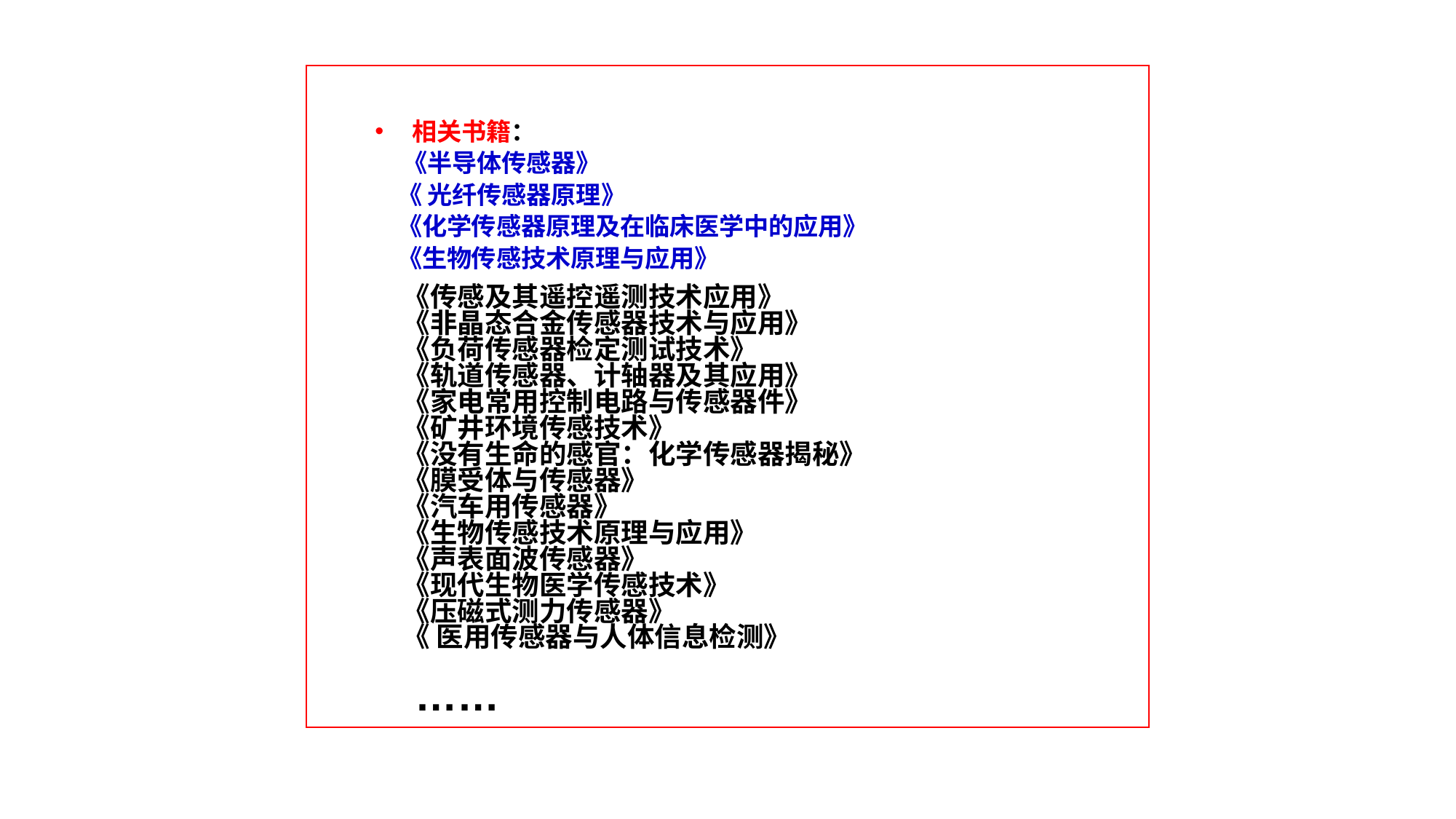

相关书籍：
    《半导体传感器》
   《 光纤传感器原理》
   《化学传感器原理及在临床医学中的应用》
   《生物传感技术原理与应用》

《传感及其遥控遥测技术应用》 
《非晶态合金传感器技术与应用》 
《负荷传感器检定测试技术》 
《轨道传感器、计轴器及其应用》 
《家电常用控制电路与传感器件》 
《矿井环境传感技术》 
《没有生命的感官：化学传感器揭秘》 
《膜受体与传感器》
《汽车用传感器》 
《生物传感技术原理与应用》
《声表面波传感器》 
《现代生物医学传感技术》 
《压磁式测力传感器》
《 医用传感器与人体信息检测》
 ……